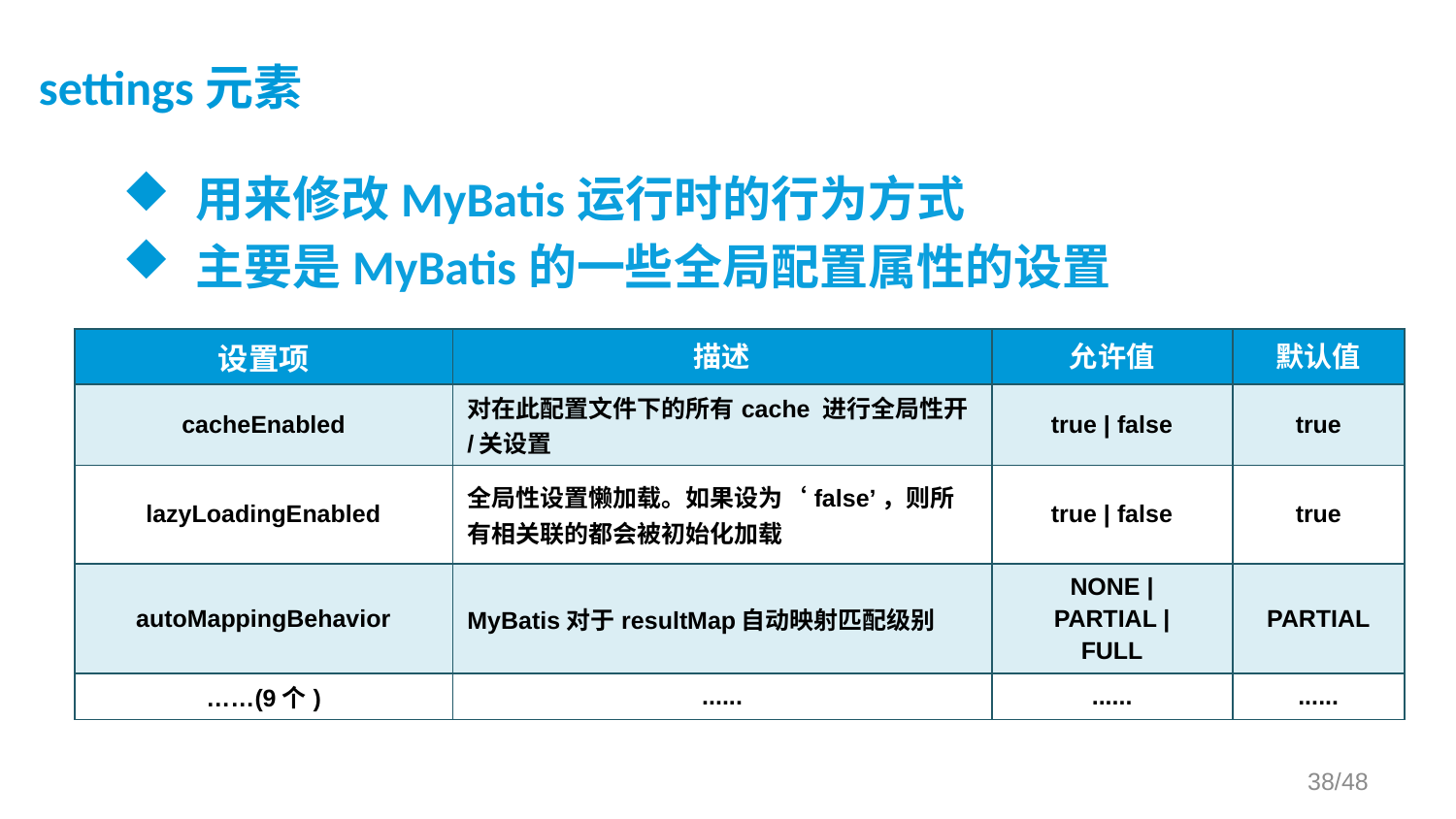

# settings元素
用来修改MyBatis运行时的行为方式
主要是MyBatis的一些全局配置属性的设置

| 设置项 | 描述 | 允许值 | 默认值 |
| --- | --- | --- | --- |
| cacheEnabled | 对在此配置文件下的所有cache 进行全局性开/关设置 | true | false | true |
| lazyLoadingEnabled | 全局性设置懒加载。如果设为‘false’，则所有相关联的都会被初始化加载 | true | false | true |
| autoMappingBehavior | MyBatis对于resultMap自动映射匹配级别 | NONE | PARTIAL | FULL | PARTIAL |
| ……(9个) | ...... | ...... | ...... |
<settings>
	<!--是否启用延迟加载-->
	<setting name="lazyLoadingEnabled" value="false" />
</settings>
38/48